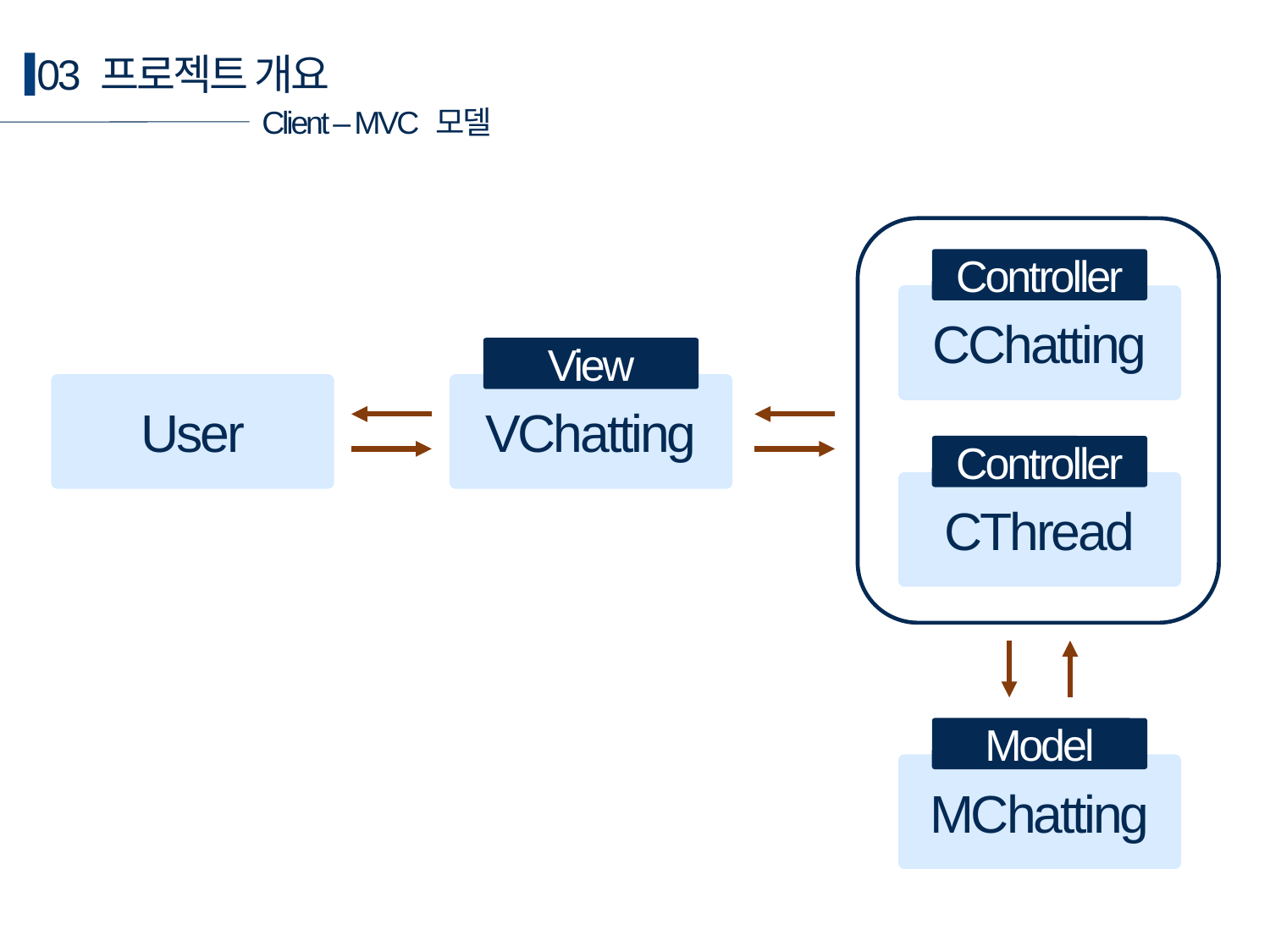

03 프로젝트 개요

Client – MVC 모델

Controller
CChatting
Controller
CThread
View
VChatting
User
Model
MChatting